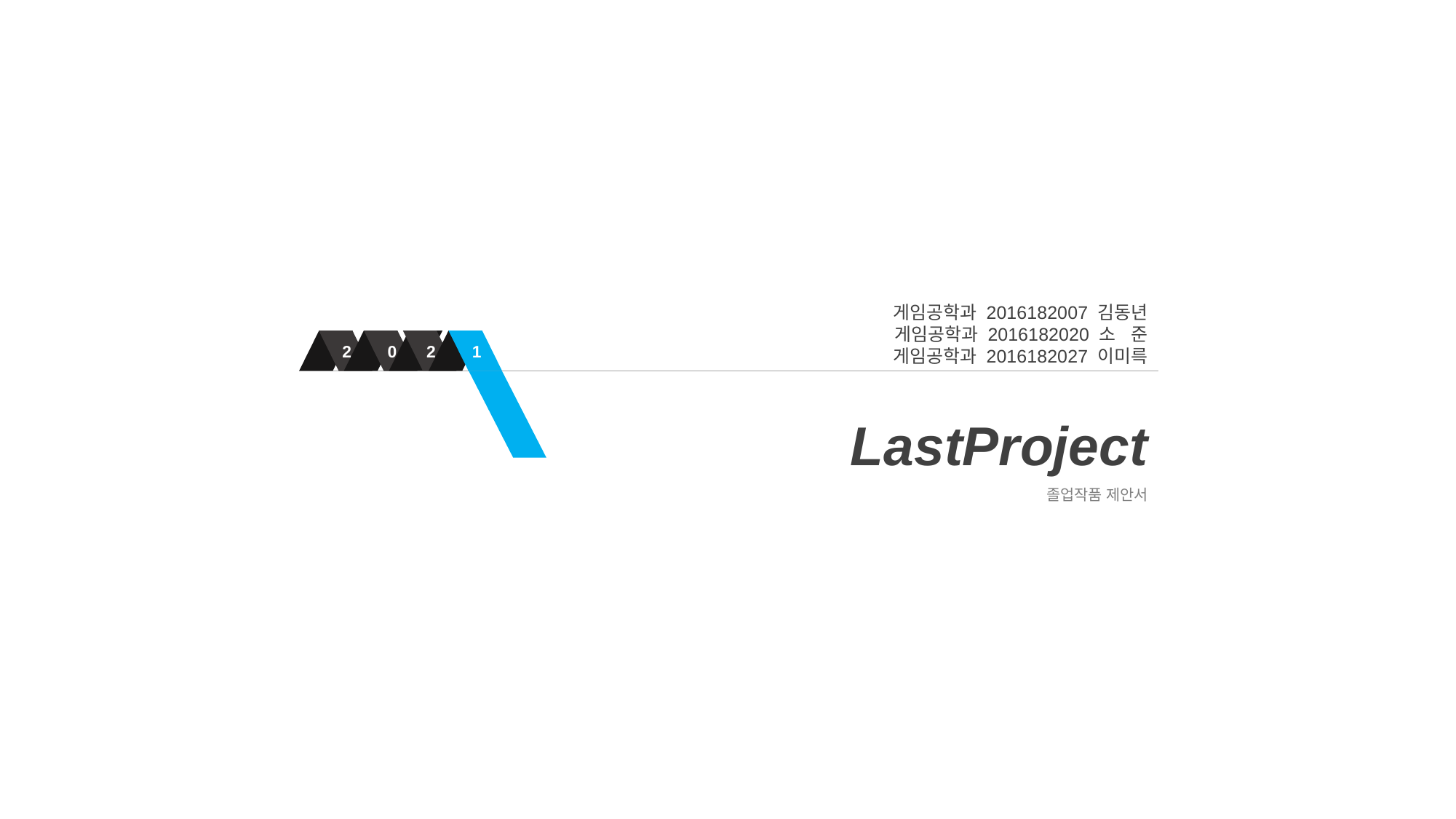

게임공학과 2016182007 김동년
게임공학과 2016182020 소   준
게임공학과 2016182027 이미륵

2

0

2

1

LastProject
졸업작품 제안서